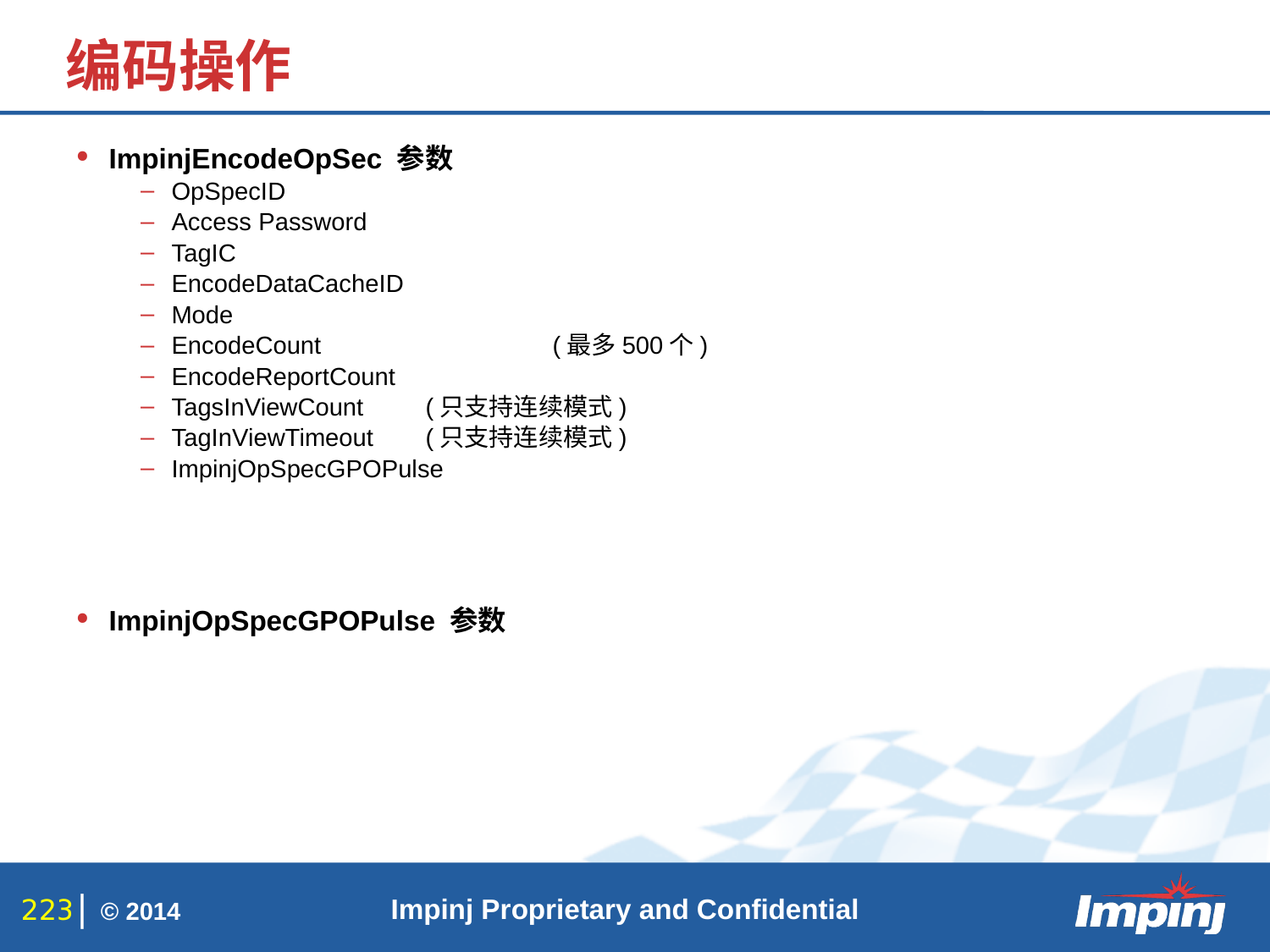

# 编码操作
ImpinjEncodeOpSec 参数
OpSpecID
Access Password
TagIC
EncodeDataCacheID
Mode
EncodeCount		(最多500个)
EncodeReportCount
TagsInViewCount	(只支持连续模式)
TagInViewTimeout	(只支持连续模式)
ImpinjOpSpecGPOPulse

ImpinjOpSpecGPOPulse 参数